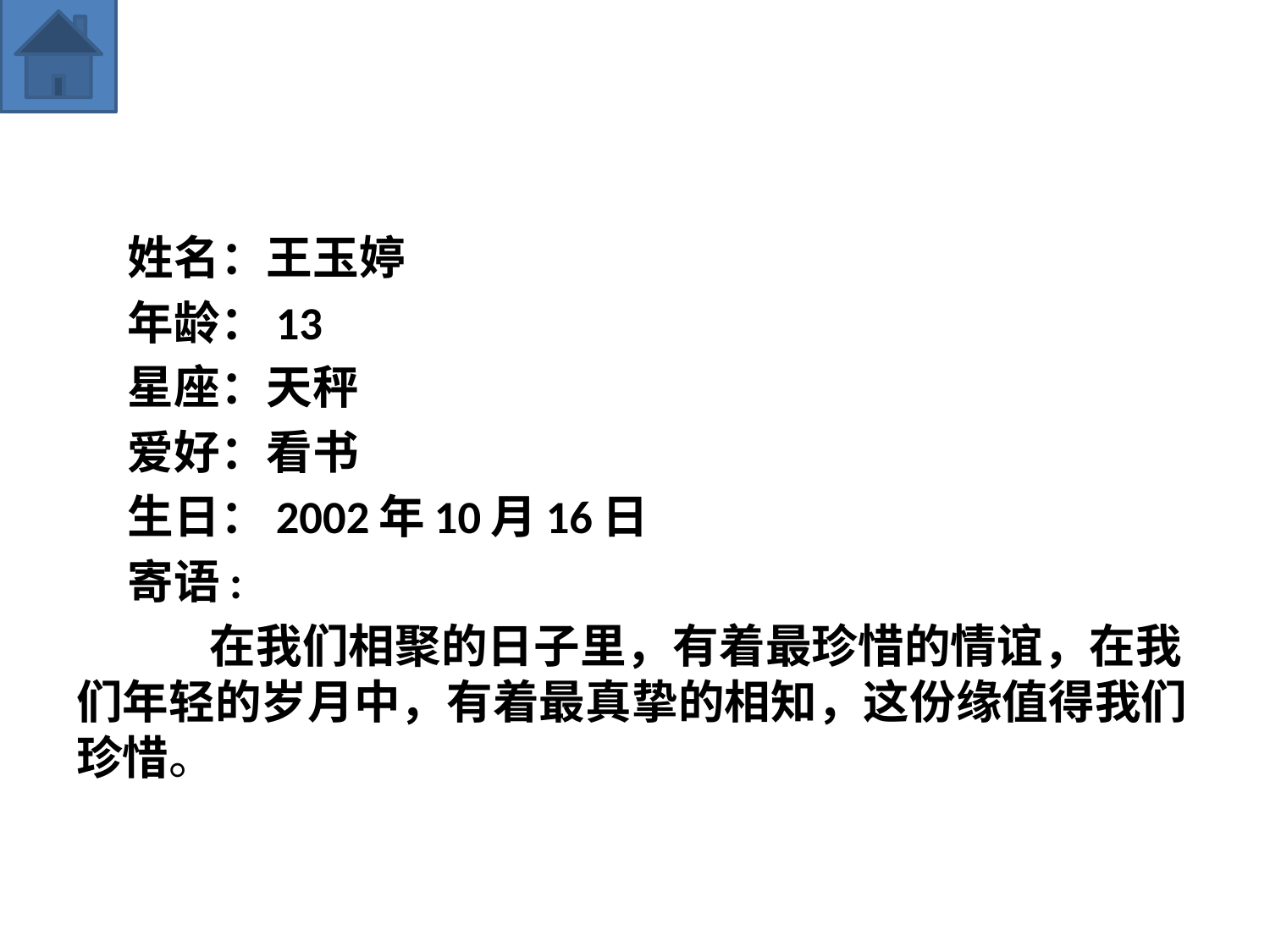

#
    姓名：王玉婷
    年龄：13
    星座：天秤
    爱好：看书
    生日：2002年10月16日
    寄语:
            在我们相聚的日子里，有着最珍惜的情谊，在我们年轻的岁月中，有着最真挚的相知，这份缘值得我们珍惜。